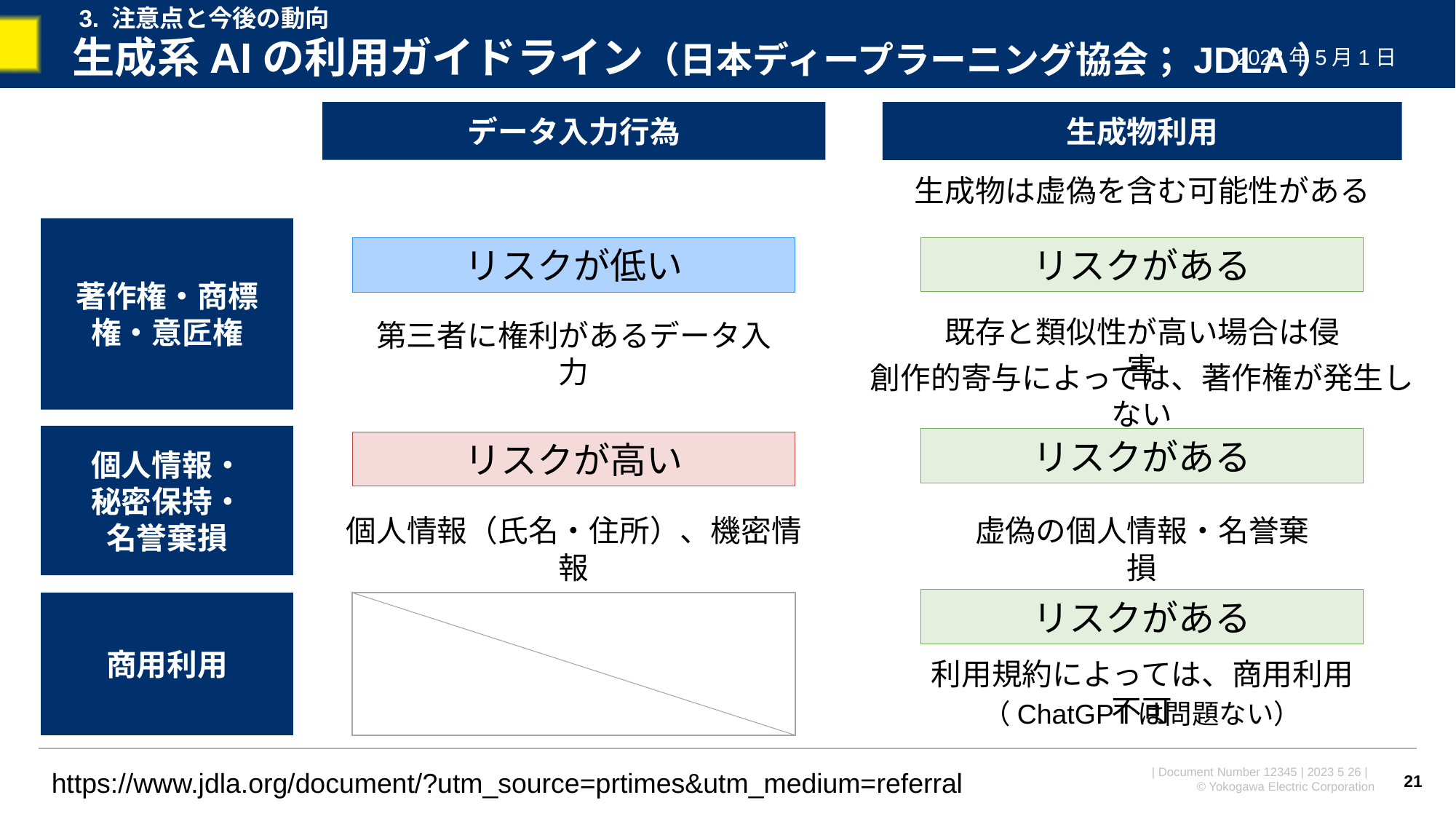

3. 注意点と今後の動向
# 生成系AIの利用ガイドライン（日本ディープラーニング協会；JDLA）
2023年5月1日
データ入力行為
生成物利用
生成物は虚偽を含む可能性がある
著作権・商標権・意匠権
リスクがある
リスクが低い
既存と類似性が高い場合は侵害
第三者に権利があるデータ入力
創作的寄与によっては、著作権が発生しない
個人情報・
秘密保持・
名誉棄損
リスクがある
リスクが高い
個人情報（氏名・住所）、機密情報
虚偽の個人情報・名誉棄損
リスクがある
商用利用
商用利用
利用規約によっては、商用利用不可
（ChatGPTは問題ない）
21
https://www.jdla.org/document/?utm_source=prtimes&utm_medium=referral